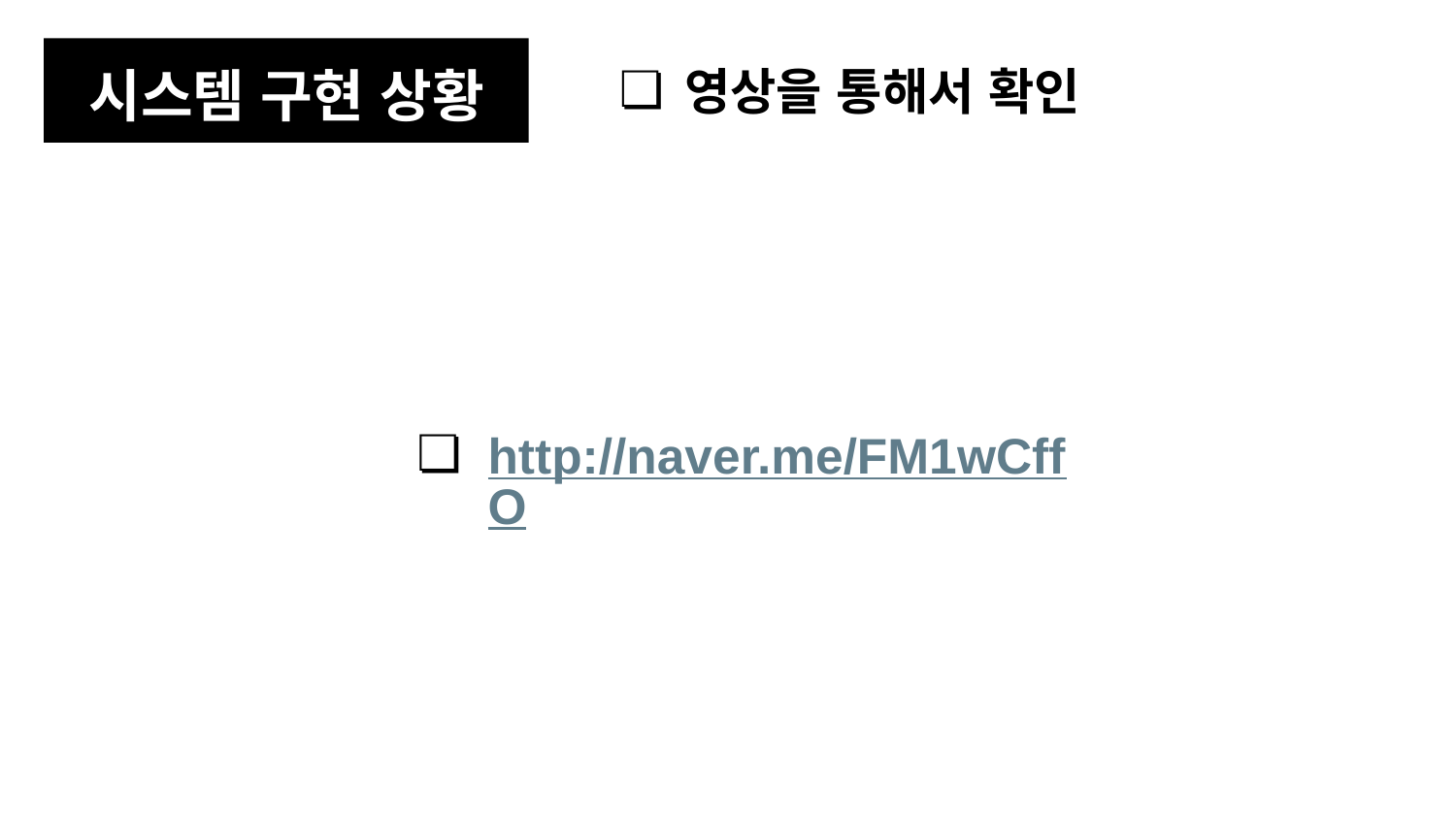

시스템 구현 상황
영상을 통해서 확인
http://naver.me/FM1wCffO